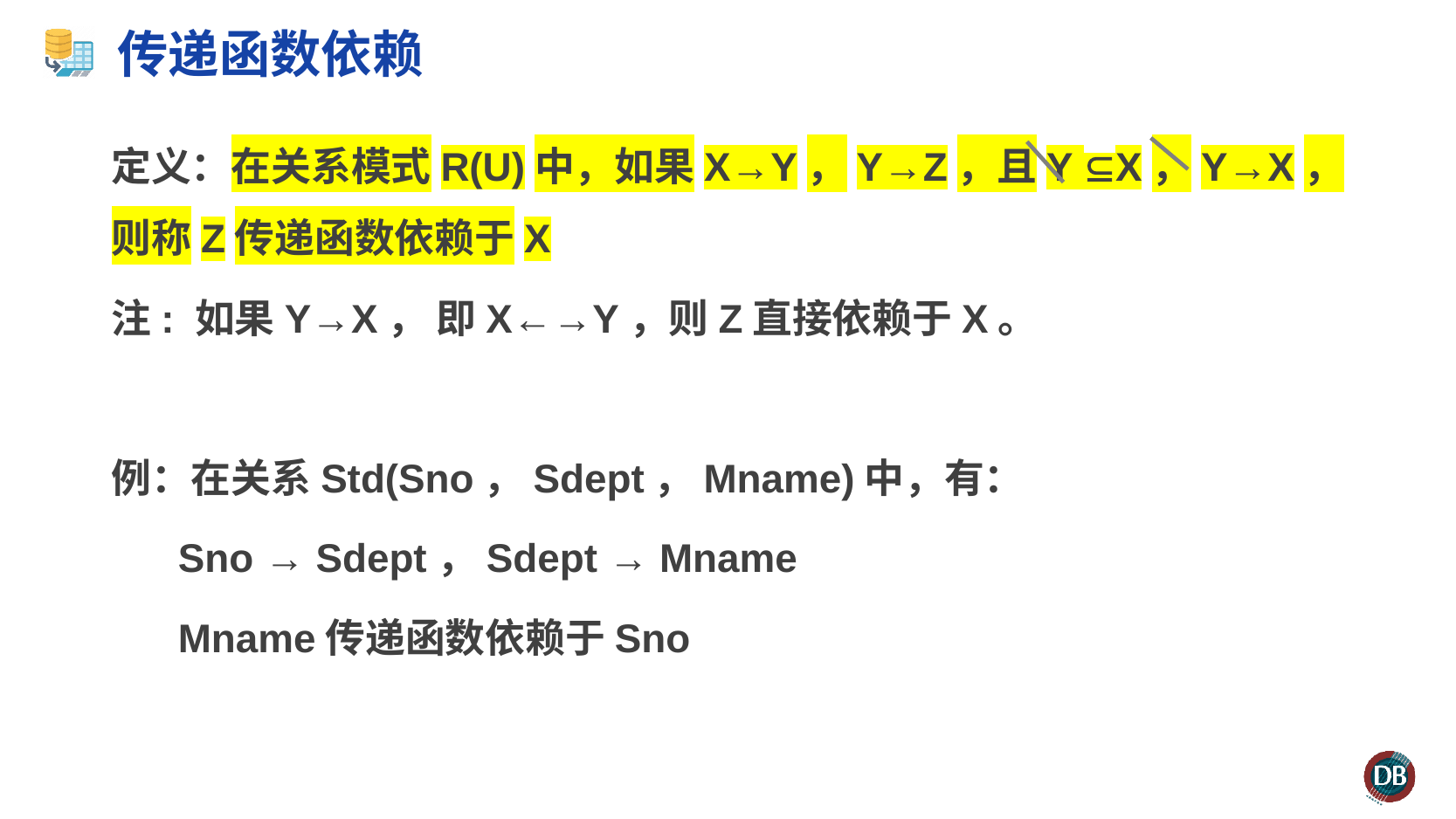

# 传递函数依赖
定义：在关系模式R(U)中，如果X→Y，Y→Z，且Y ⊆X，Y→X，则称Z传递函数依赖于X
注: 如果Y→X， 即X←→Y，则Z直接依赖于X。

例：在关系Std(Sno，Sdept，Mname)中，有：
      Sno → Sdept，Sdept → Mname
      Mname传递函数依赖于Sno